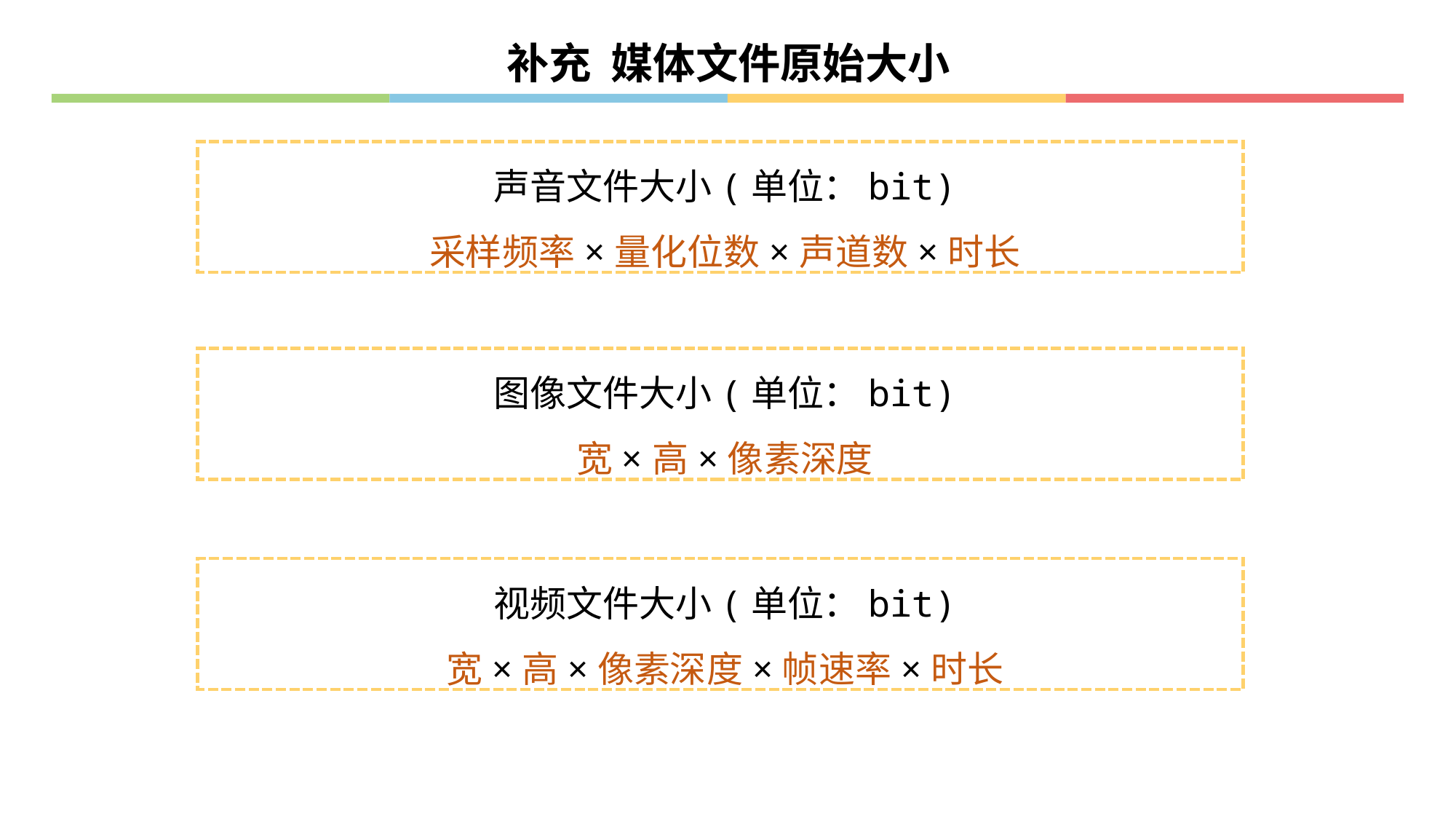

补充  媒体文件原始大小
声音文件大小(单位：bit)
采样频率×量化位数×声道数×时长
图像文件大小(单位：bit)
宽×高×像素深度
视频文件大小(单位：bit)
宽×高×像素深度×帧速率×时长